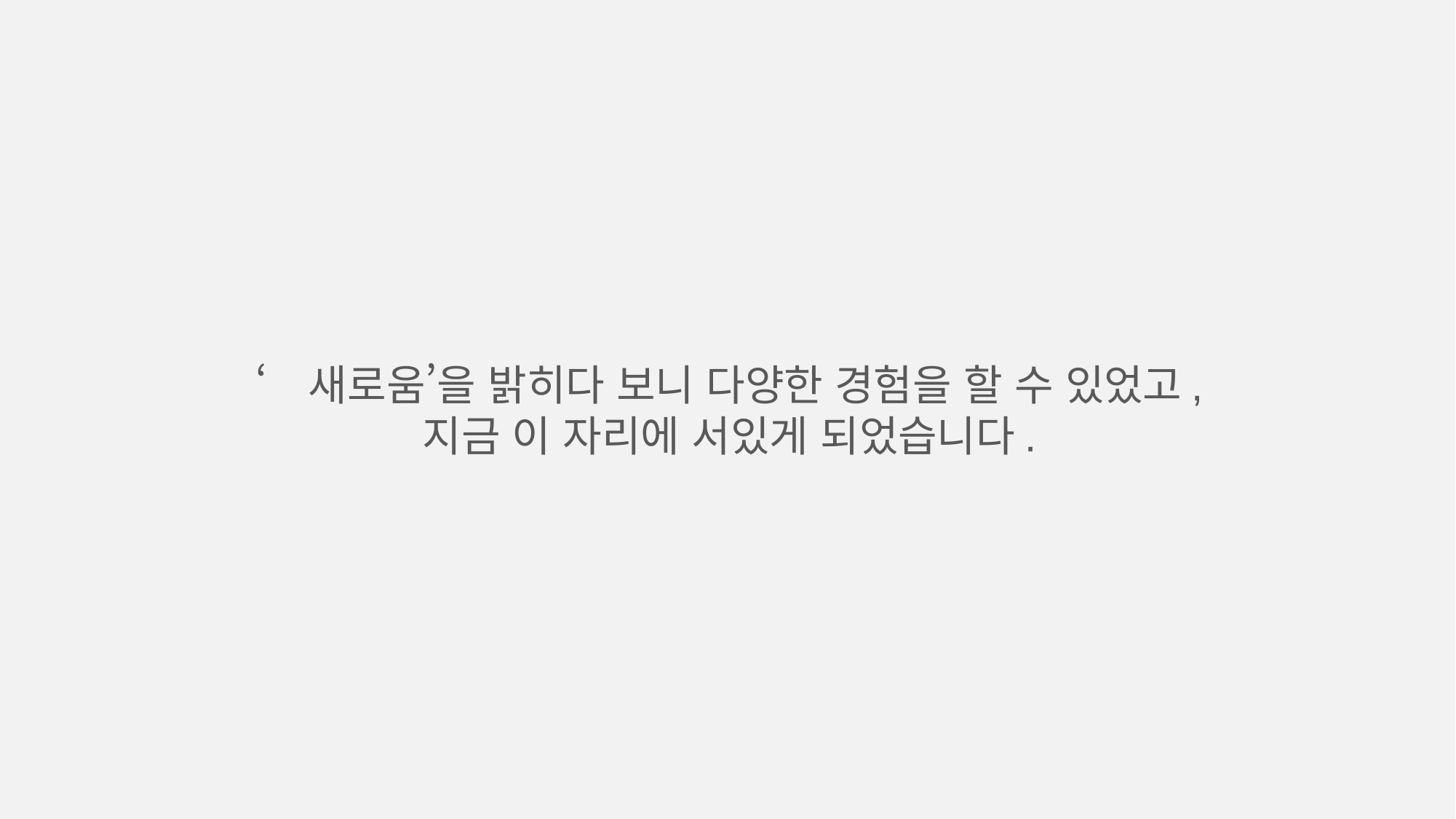

‘새로움’을 밝히다 보니 다양한 경험을 할 수 있었고,
지금 이 자리에 서있게 되었습니다.